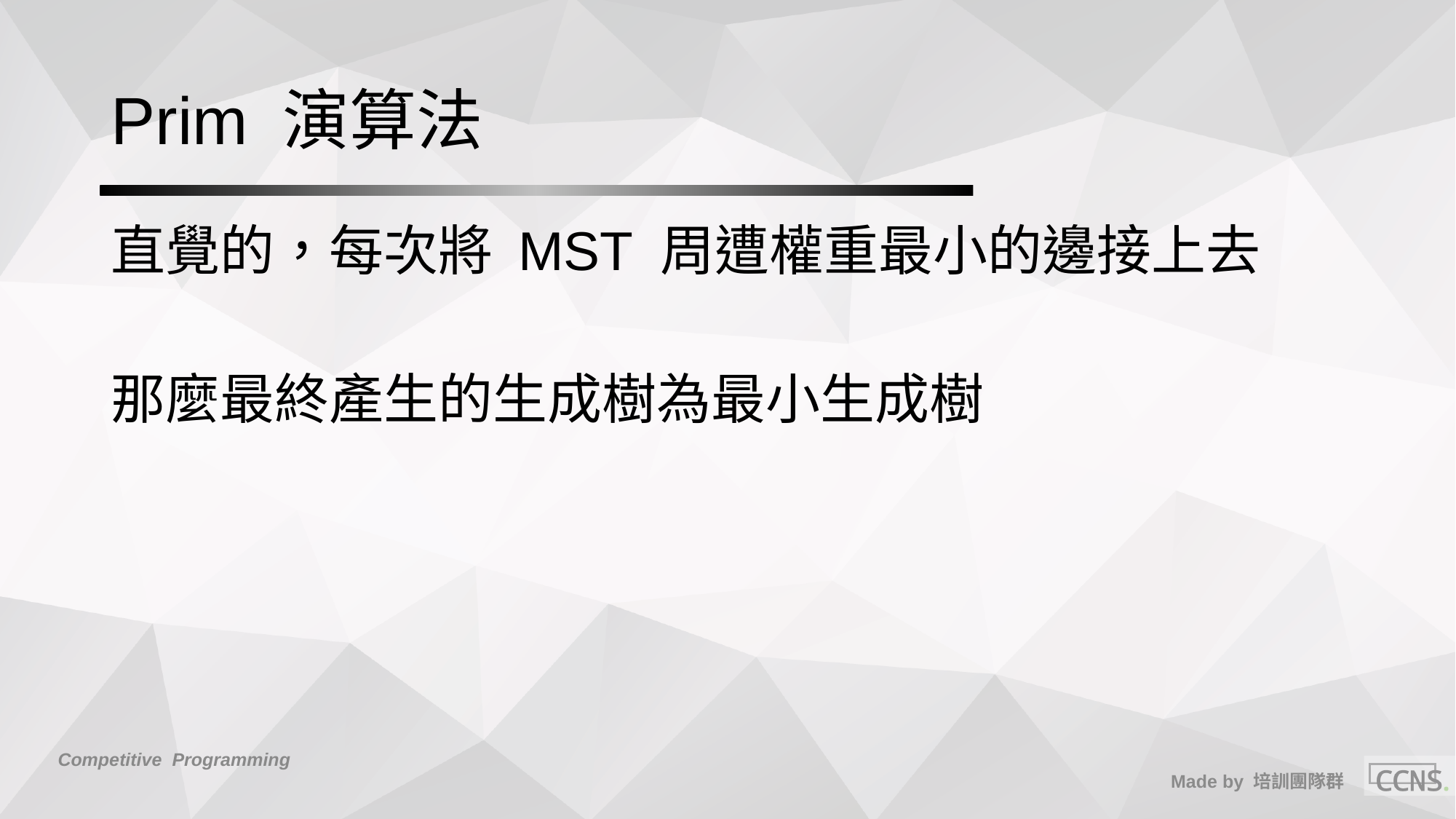

# Prim 演算法
直覺的，每次將 MST 周遭權重最小的邊接上去

那麼最終產生的生成樹為最小生成樹